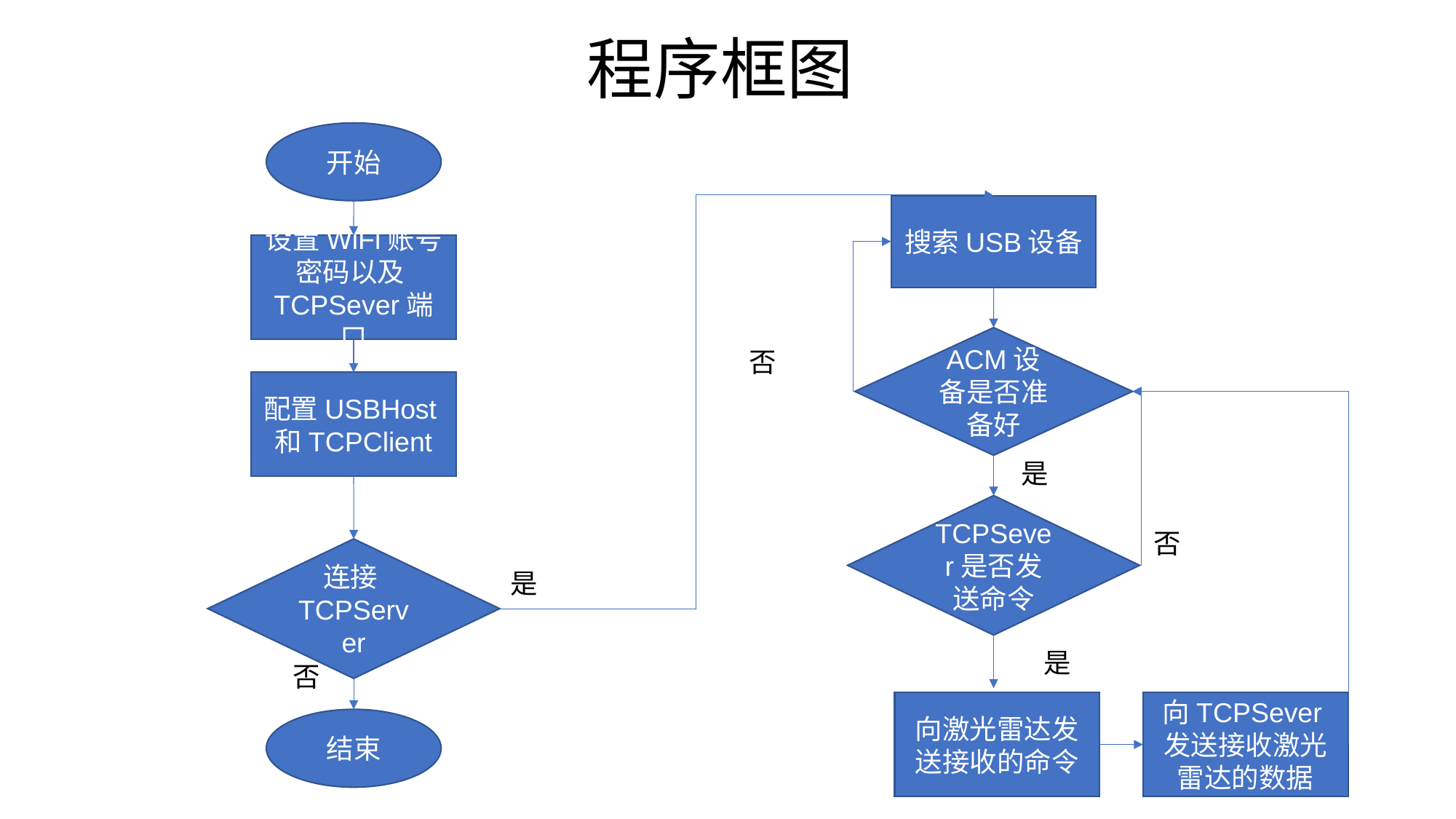

# 程序框图
开始
搜索USB设备
设置WiFi账号密码以及TCPSever端口
ACM设备是否准备好
否
配置USBHost和TCPClient
是
TCPSever是否发送命令
否
连接TCPServer
是
是
否
向TCPSever发送接收激光雷达的数据
向激光雷达发送接收的命令
结束